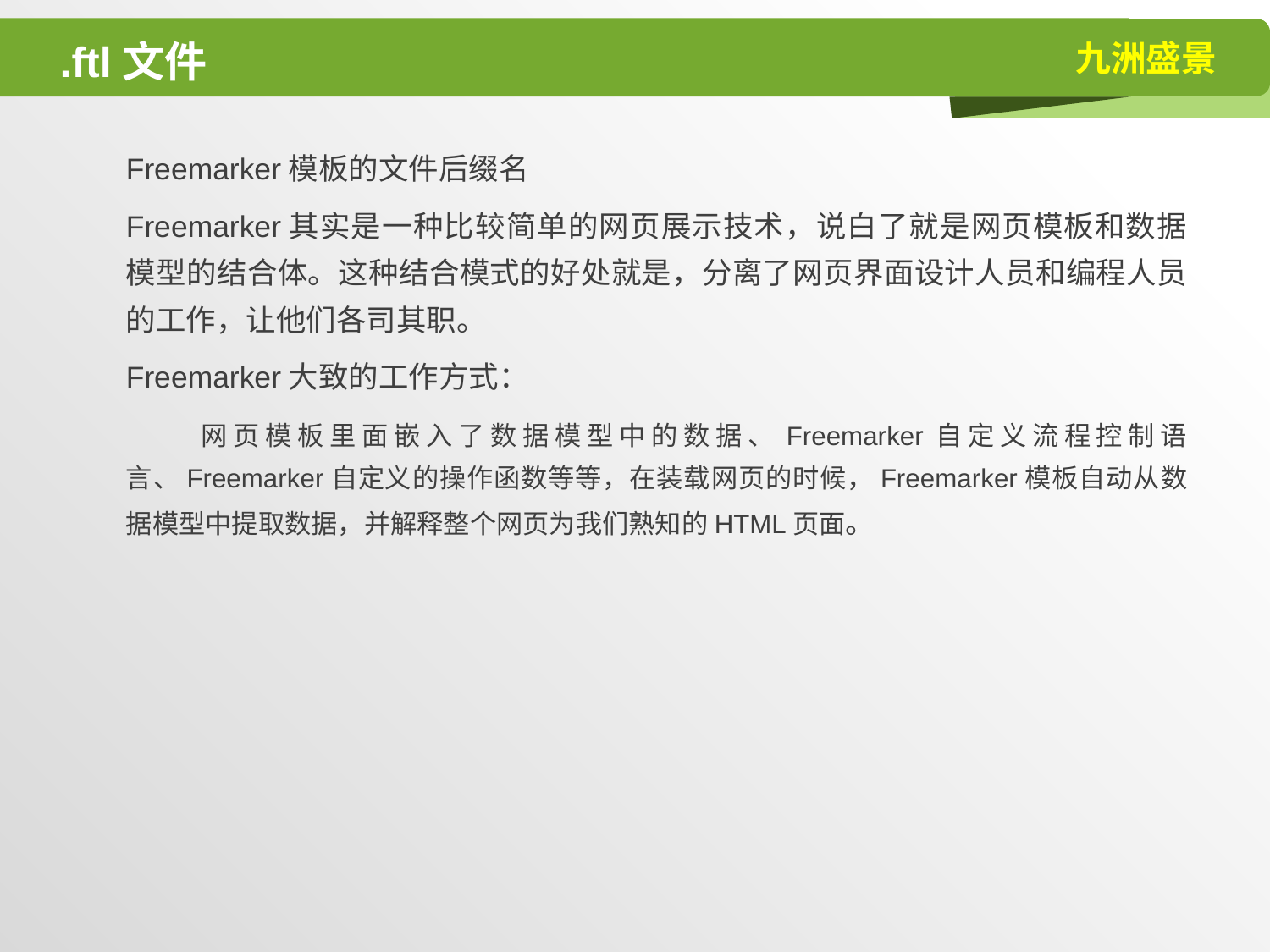

# .ftl文件
Freemarker模板的文件后缀名
Freemarker其实是一种比较简单的网页展示技术，说白了就是网页模板和数据模型的结合体。这种结合模式的好处就是，分离了网页界面设计人员和编程人员的工作，让他们各司其职。
Freemarker大致的工作方式：
     网页模板里面嵌入了数据模型中的数据、Freemarker自定义流程控制语言、Freemarker自定义的操作函数等等，在装载网页的时候，Freemarker模板自动从数据模型中提取数据，并解释整个网页为我们熟知的HTML页面。